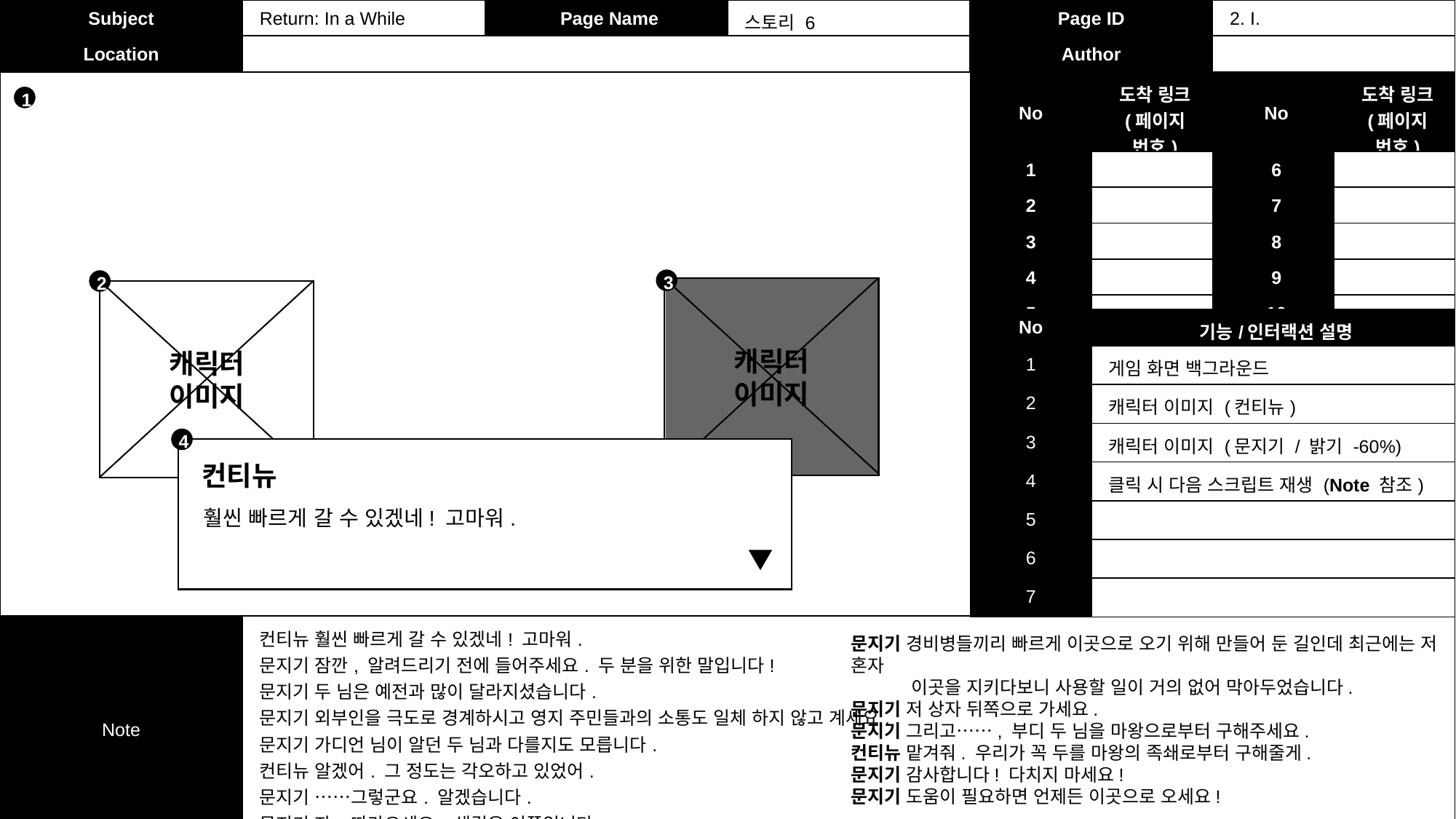

| Subject | Return: In a While | Page Name | 스토리 6 | Page ID | 2. I. |
| --- | --- | --- | --- | --- | --- |
| Location |  |  |  | Author |  |
| No | 도착 링크 (페이지 번호) | No | 도착 링크 (페이지 번호) |
| --- | --- | --- | --- |
| 1 |  | 6 |  |
| 2 |  | 7 |  |
| 3 |  | 8 |  |
| 4 |  | 9 |  |
| 5 |  | 10 |  |
1
3
2

캐릭터
이미지

캐릭터
이미지
| No | 기능/인터랙션 설명 |
| --- | --- |
| 1 | 게임 화면 백그라운드 |
| 2 | 캐릭터 이미지 (컨티뉴) |
| 3 | 캐릭터 이미지 (문지기 / 밝기 -60%) |
| 4 | 클릭 시 다음 스크립트 재생 (Note 참조) |
| 5 |  |
| 6 |  |
| 7 |  |
4

컨티뉴
훨씬 빠르게 갈 수 있겠네! 고마워.

| Note | 컨티뉴 훨씬 빠르게 갈 수 있겠네! 고마워. 문지기 잠깐, 알려드리기 전에 들어주세요. 두 분을 위한 말입니다! 문지기 두 님은 예전과 많이 달라지셨습니다. 문지기 외부인을 극도로 경계하시고 영지 주민들과의 소통도 일체 하지 않고 계세요. 문지기 가디언 님이 알던 두 님과 다를지도 모릅니다. 컨티뉴 알겠어. 그 정도는 각오하고 있었어. 문지기 ……그렇군요. 알겠습니다. 문지기 자, 따라오세요. 샛길은 이쪽입니다. |
| --- | --- |
문지기 경비병들끼리 빠르게 이곳으로 오기 위해 만들어 둔 길인데 최근에는 저 혼자
           이곳을 지키다보니 사용할 일이 거의 없어 막아두었습니다.
문지기 저 상자 뒤쪽으로 가세요.
문지기 그리고……, 부디 두 님을 마왕으로부터 구해주세요.
컨티뉴 맡겨줘. 우리가 꼭 두를 마왕의 족쇄로부터 구해줄게.
문지기 감사합니다! 다치지 마세요!
문지기 도움이 필요하면 언제든 이곳으로 오세요!